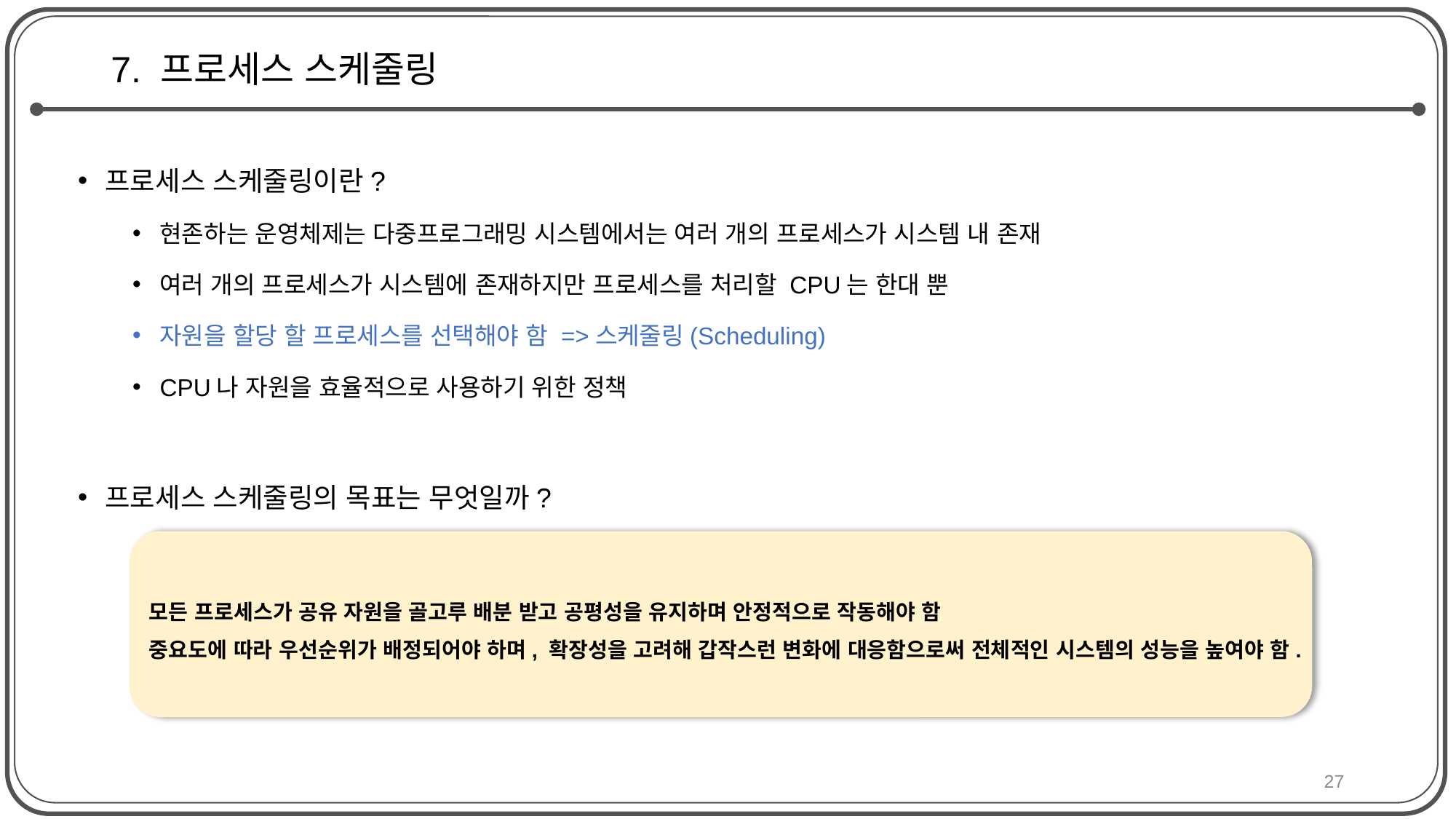

# 7. 프로세스 스케줄링
프로세스 스케줄링이란?
현존하는 운영체제는 다중프로그래밍 시스템에서는 여러 개의 프로세스가 시스템 내 존재
여러 개의 프로세스가 시스템에 존재하지만 프로세스를 처리할 CPU는 한대 뿐
자원을 할당 할 프로세스를 선택해야 함 =>스케줄링(Scheduling)
CPU나 자원을 효율적으로 사용하기 위한 정책

프로세스 스케줄링의 목표는 무엇일까?

모든 프로세스가 공유 자원을 골고루 배분 받고 공평성을 유지하며 안정적으로 작동해야 함
중요도에 따라 우선순위가 배정되어야 하며, 확장성을 고려해 갑작스런 변화에 대응함으로써 전체적인 시스템의 성능을 높여야 함.
27